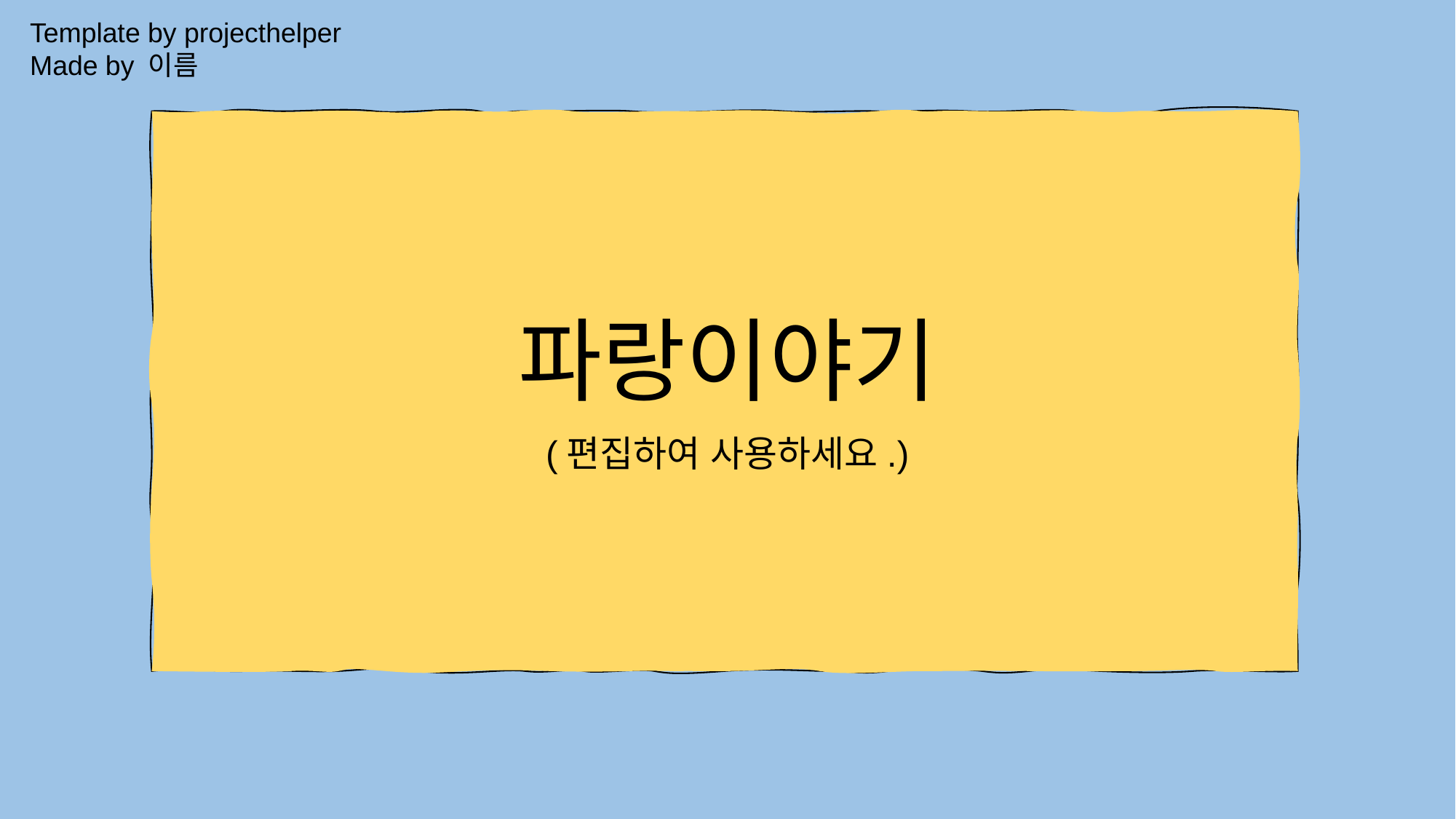

Template by projecthelper
Made by 이름
# 파랑이야기
(편집하여 사용하세요.)